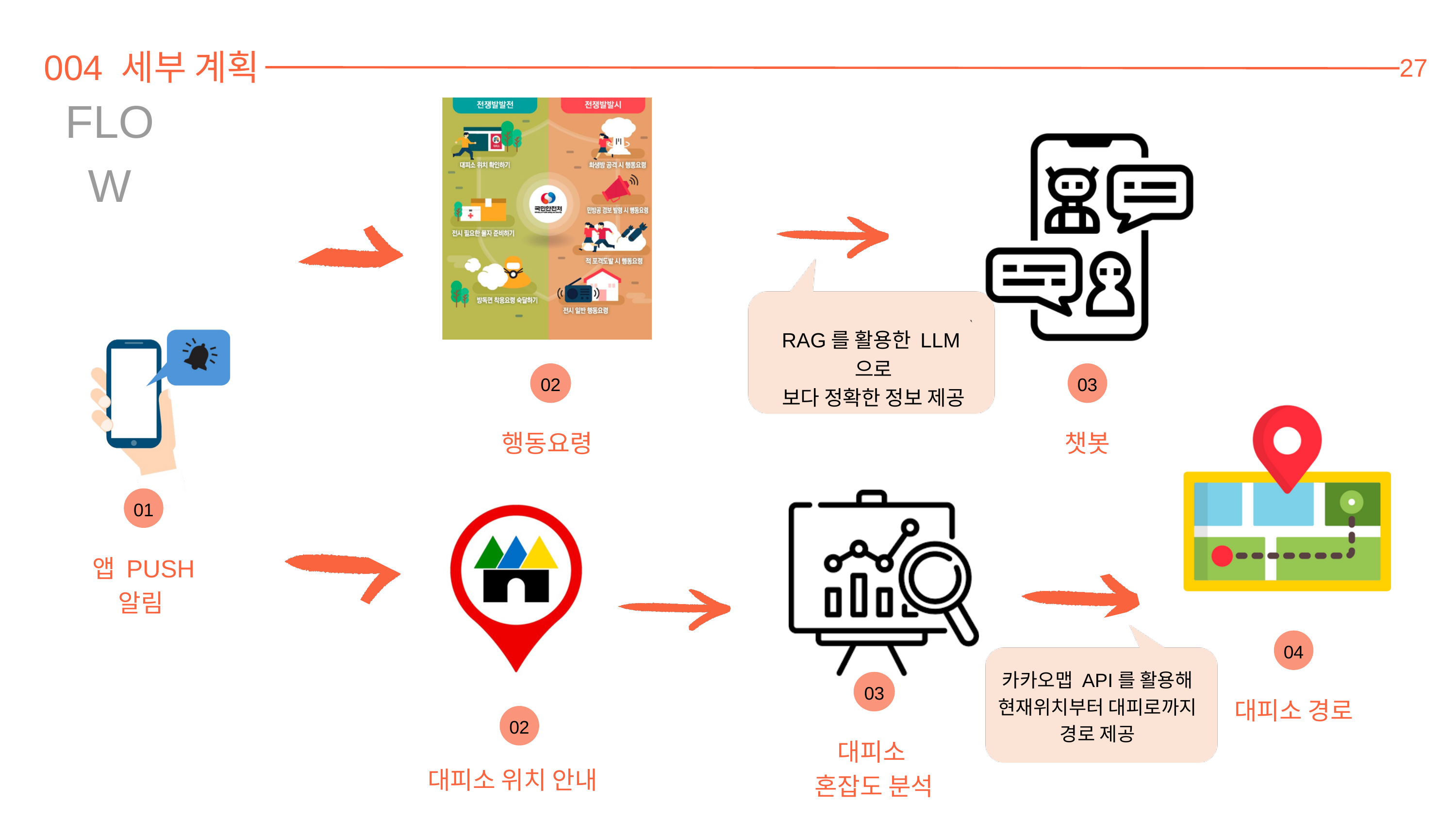

004 세부 계획
27

FLOW

RAG를 활용한 LLM으로
보다 정확한 정보 제공

02
행동요령

03
챗봇

01
앱 PUSH 알림

04
대피소 경로

카카오맵 API를 활용해
현재위치부터 대피로까지
경로 제공

03
대피소
혼잡도 분석

02
대피소 위치 안내